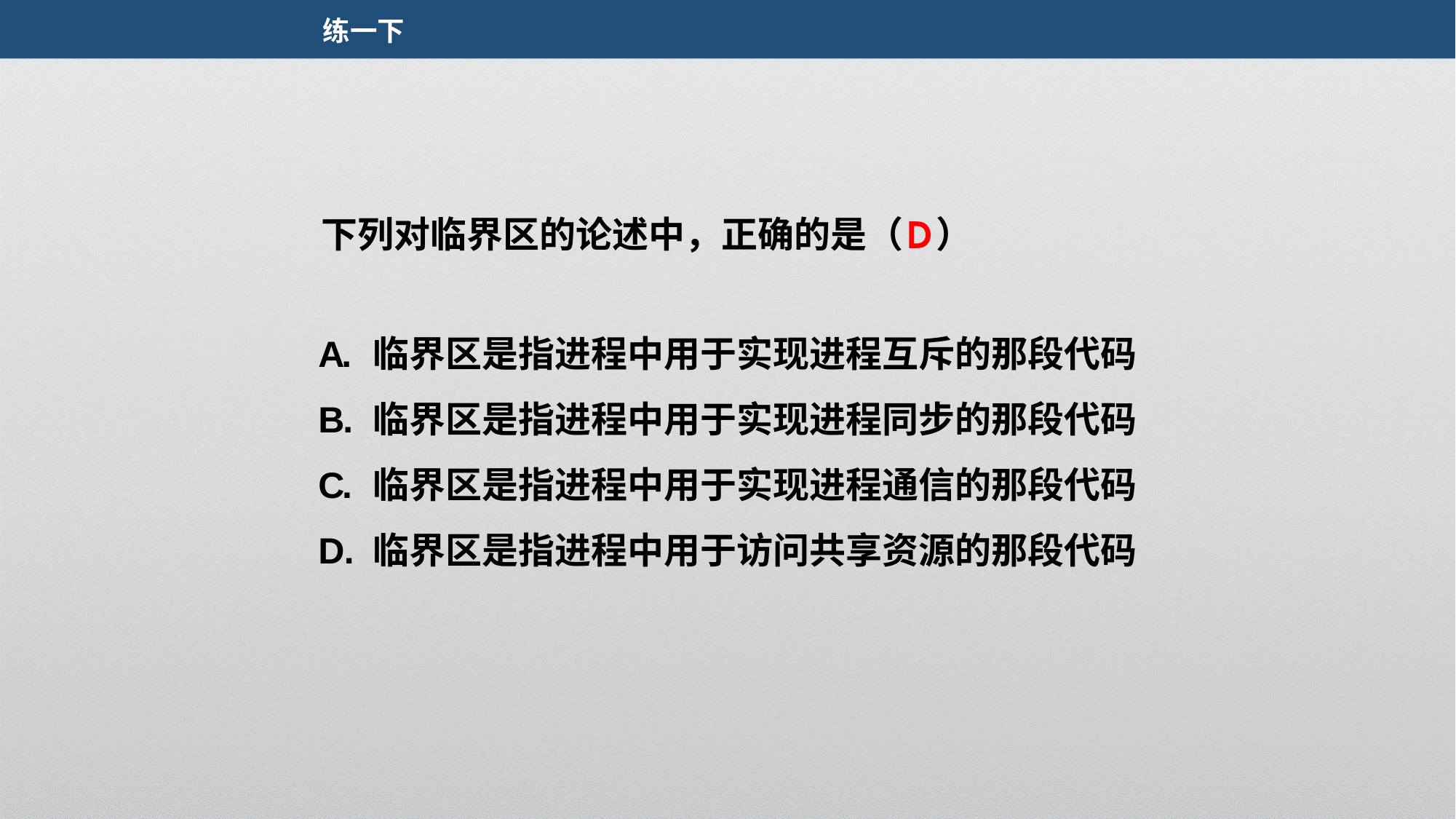

练一下
下列对临界区的论述中，正确的是（    ）
D
临界区是指进程中用于实现进程互斥的那段代码
临界区是指进程中用于实现进程同步的那段代码
临界区是指进程中用于实现进程通信的那段代码
临界区是指进程中用于访问共享资源的那段代码